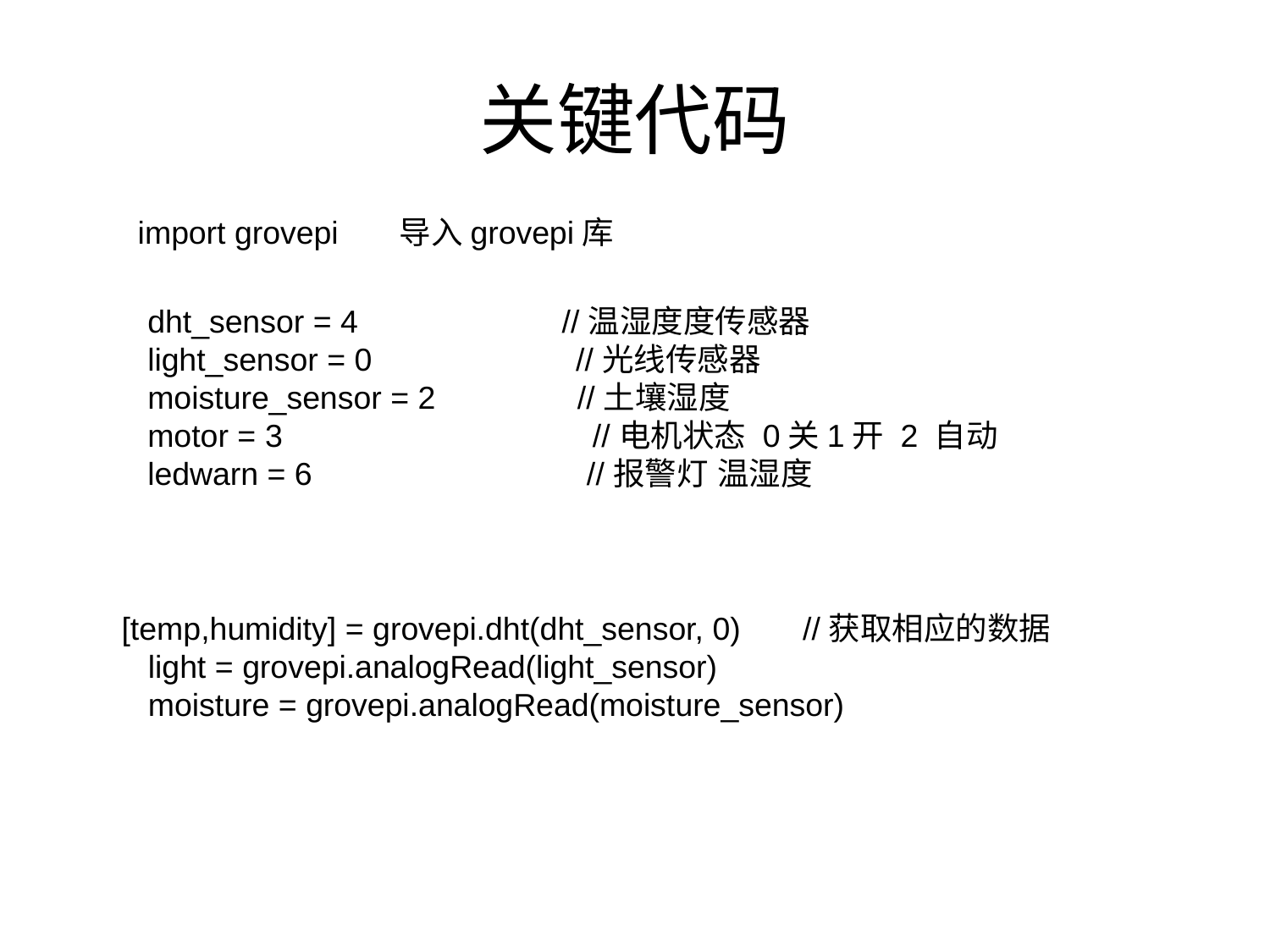

# 关键代码
import grovepi      导入grovepi库

dht_sensor = 4                       //温湿度度传感器
light_sensor = 0                       //光线传感器
moisture_sensor = 2                //土壤湿度
motor = 3                                   //电机状态 0关1开 2 自动
ledwarn = 6                               //报警灯 温湿度
 [temp,humidity] = grovepi.dht(dht_sensor, 0)       //获取相应的数据
    light = grovepi.analogRead(light_sensor)
    moisture = grovepi.analogRead(moisture_sensor)